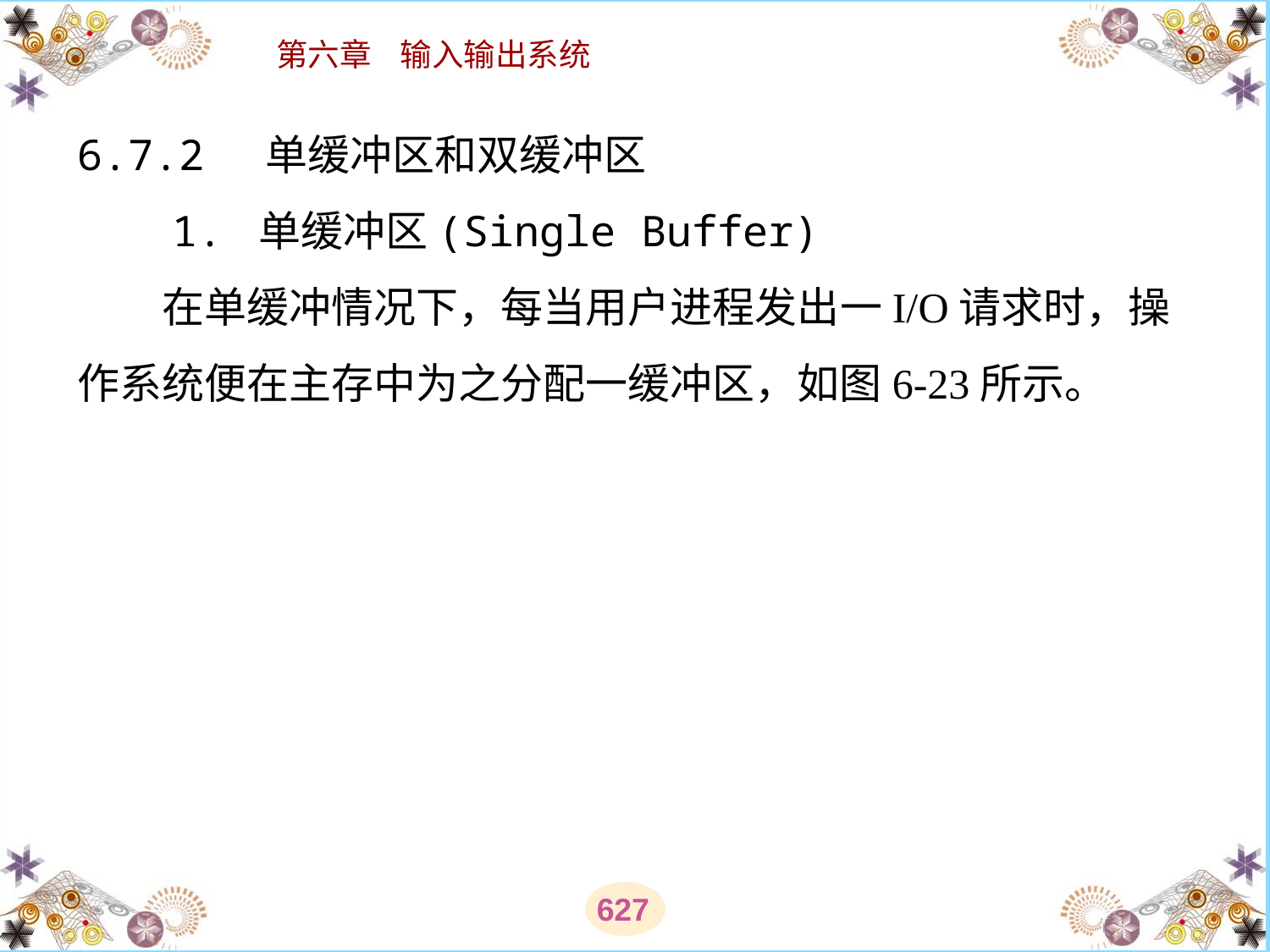

# 6.7.2  单缓冲区和双缓冲区 　　1. 单缓冲区(Single Buffer) 　　在单缓冲情况下，每当用户进程发出一I/O请求时，操作系统便在主存中为之分配一缓冲区，如图6-23所示。